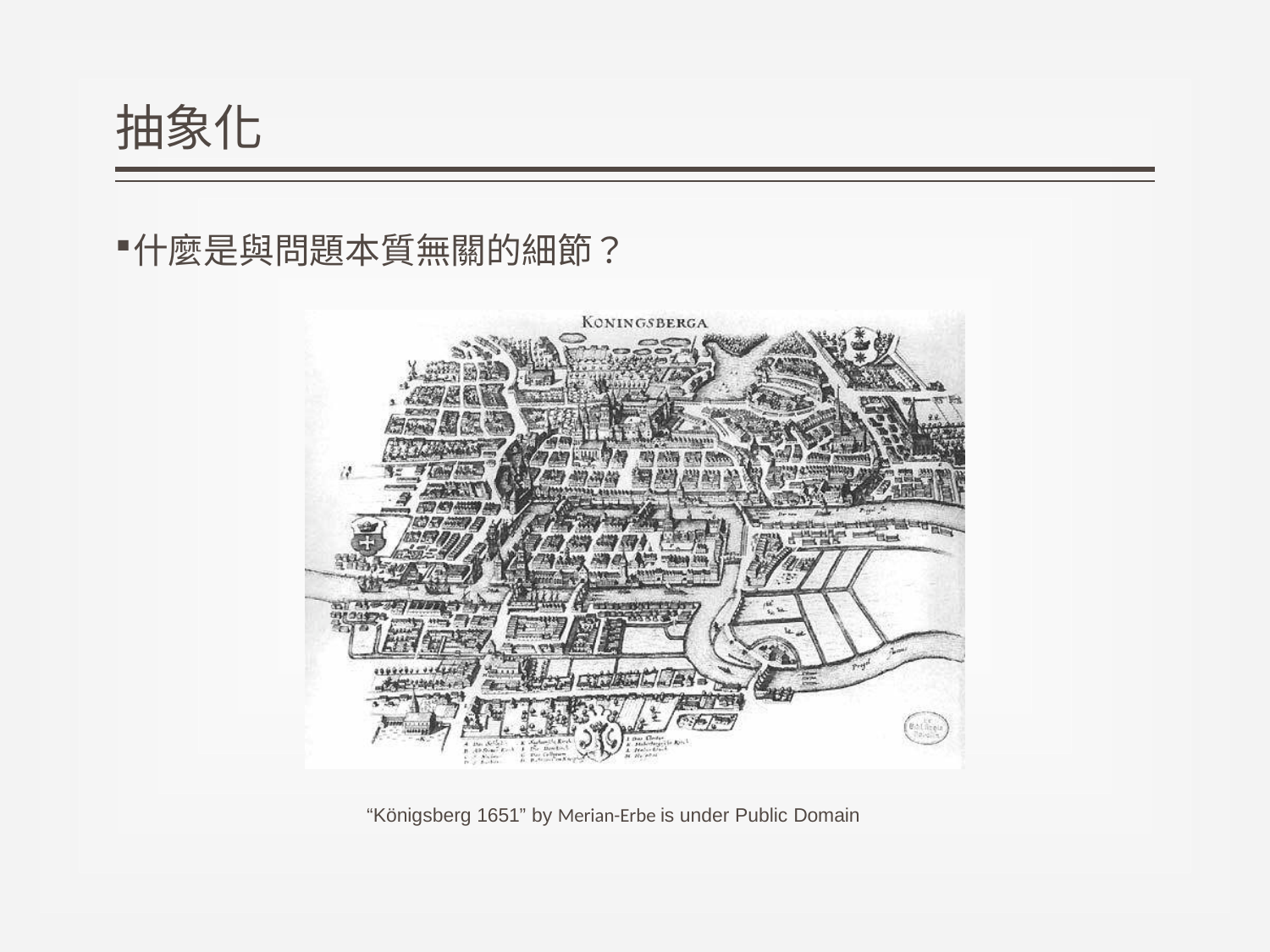

# 抽象化
什麼是與問題本質無關的細節？

“Königsberg 1651” by Merian-Erbe is under Public Domain